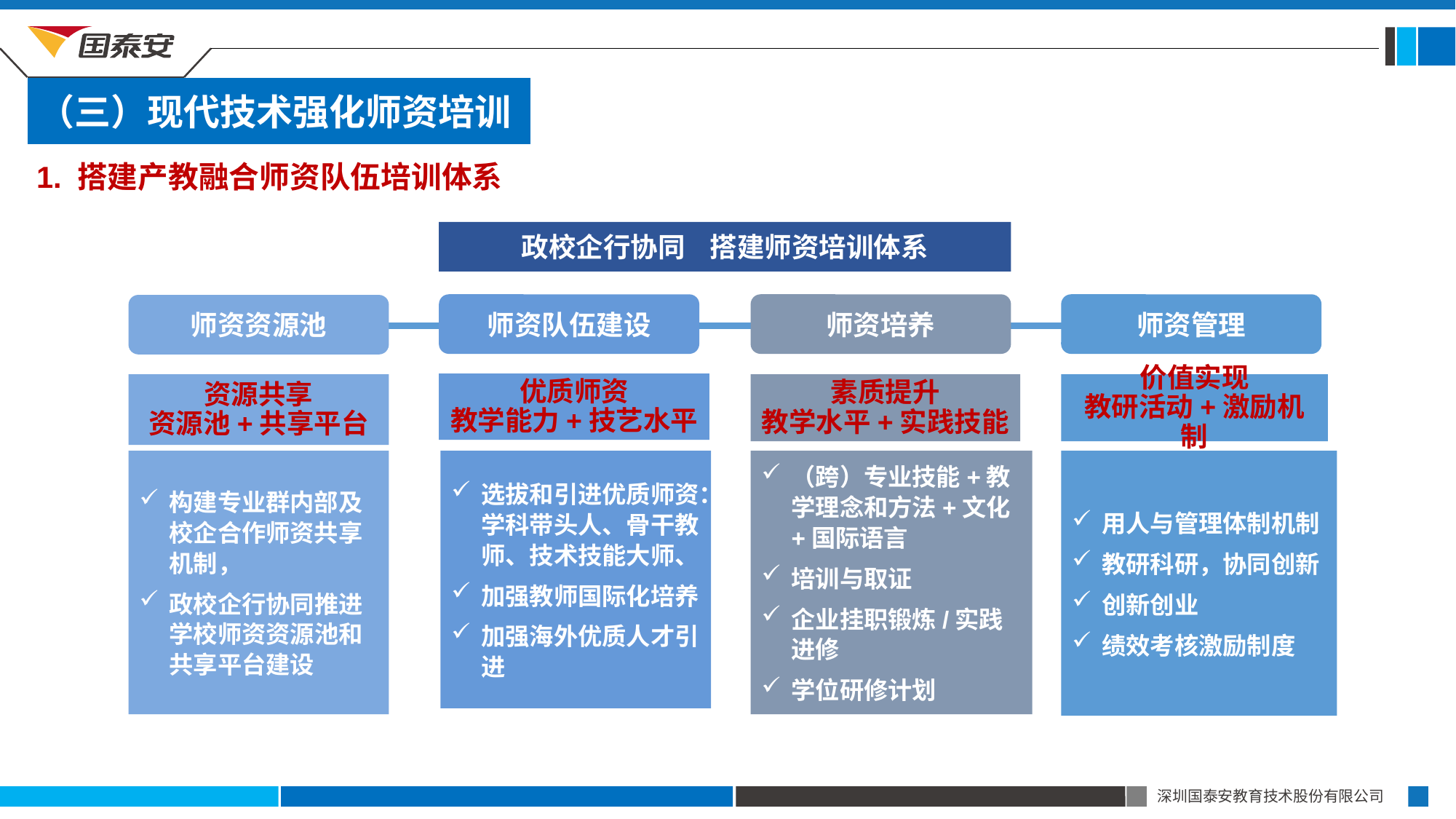

（三）现代技术强化师资培训
1. 搭建产教融合师资队伍培训体系
政校企行协同    搭建师资培训体系
师资队伍建设
师资培养
师资管理
师资资源池
优质师资
教学能力+技艺水平

素质提升
教学水平+实践技能
价值实现
教研活动+激励机制

资源共享
资源池+共享平台
（跨）专业技能+教学理念和方法+文化+国际语言
培训与取证
企业挂职锻炼/实践进修
学位研修计划
构建专业群内部及校企合作师资共享机制，
政校企行协同推进学校师资资源池和共享平台建设
选拔和引进优质师资：学科带头人、骨干教师、技术技能大师、
加强教师国际化培养
加强海外优质人才引进
用人与管理体制机制
教研科研，协同创新
创新创业
绩效考核激励制度